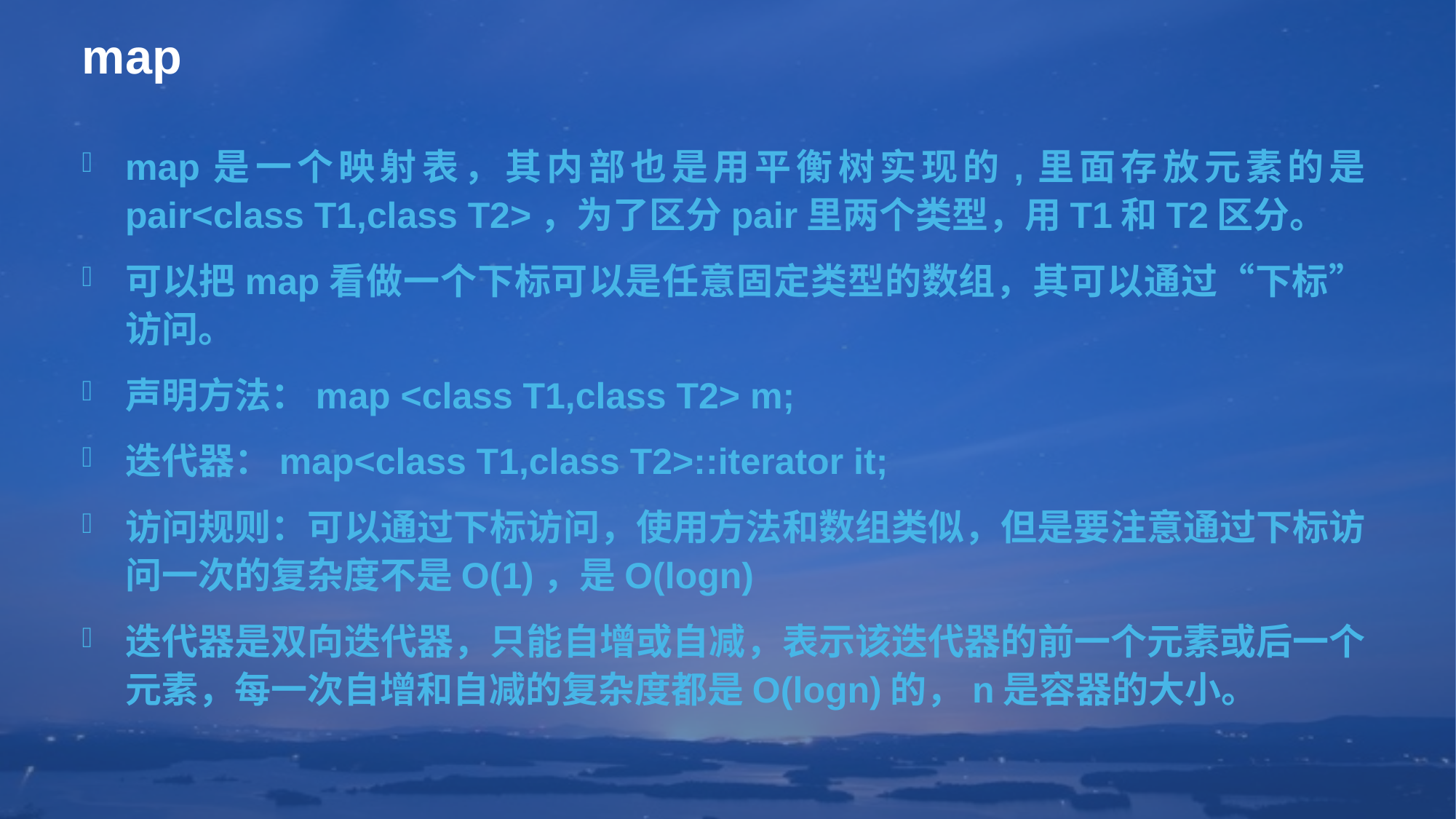

# map
map是一个映射表，其内部也是用平衡树实现的,里面存放元素的是 pair<class T1,class T2>，为了区分pair里两个类型，用T1和T2区分。
可以把map看做一个下标可以是任意固定类型的数组，其可以通过“下标”访问。
声明方法：map <class T1,class T2> m;
迭代器：map<class T1,class T2>::iterator it;
访问规则：可以通过下标访问，使用方法和数组类似，但是要注意通过下标访问一次的复杂度不是O(1)，是O(logn)
迭代器是双向迭代器，只能自增或自减，表示该迭代器的前一个元素或后一个元素，每一次自增和自减的复杂度都是O(logn)的，n是容器的大小。